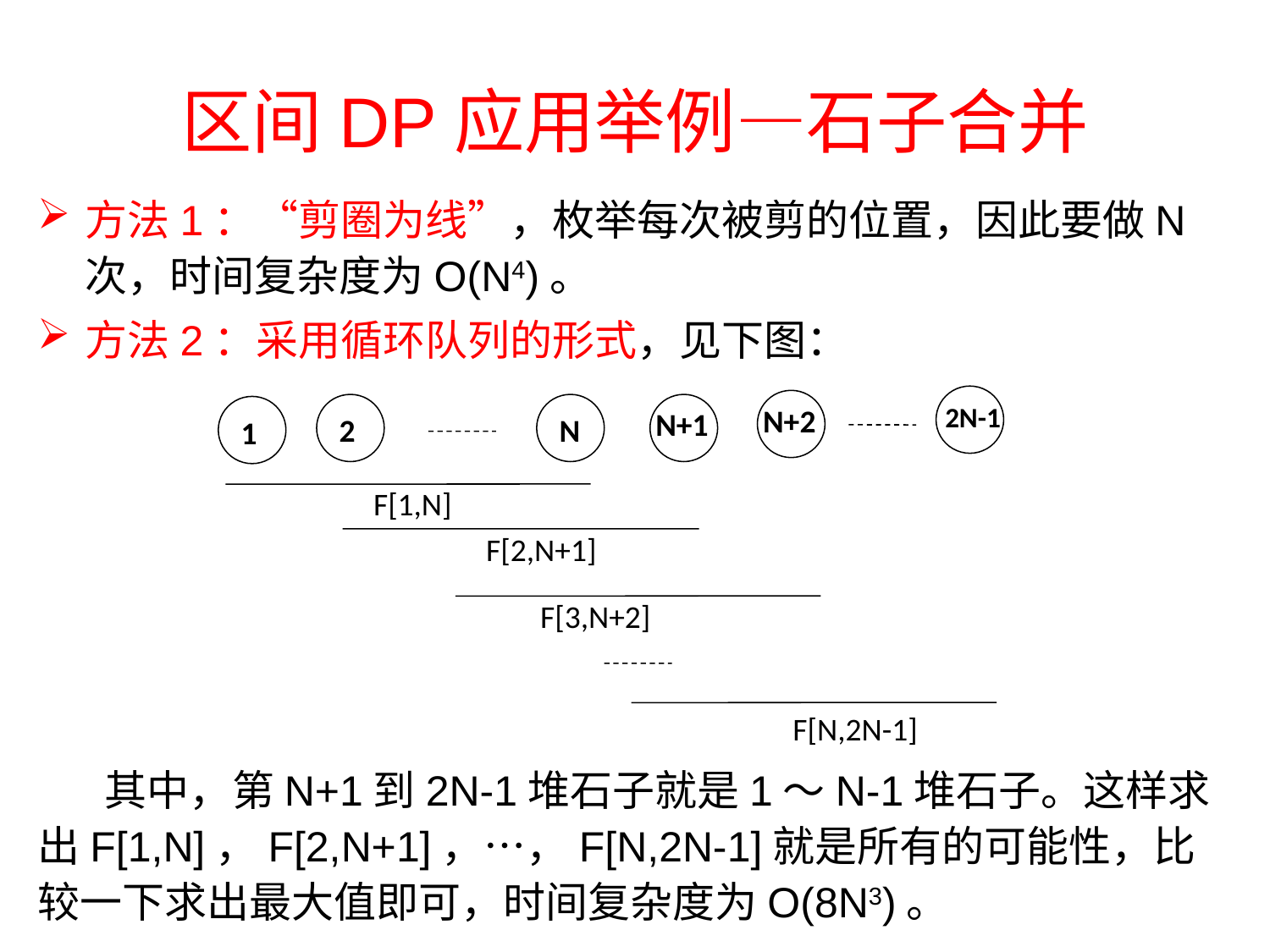

# 区间DP应用举例—石子合并
方法1：“剪圈为线”，枚举每次被剪的位置，因此要做N次，时间复杂度为O(N4)。
方法2：采用循环队列的形式，见下图：

      其中，第N+1到2N-1堆石子就是1～N-1堆石子。这样求出F[1,N]，F[2,N+1]，…，F[N,2N-1]就是所有的可能性，比较一下求出最大值即可，时间复杂度为O(8N3)。

  2N-1

N+2
2
N

N+1
1

F[1,N]

F[2,N+1]

F[3,N+2]

F[N,2N-1]